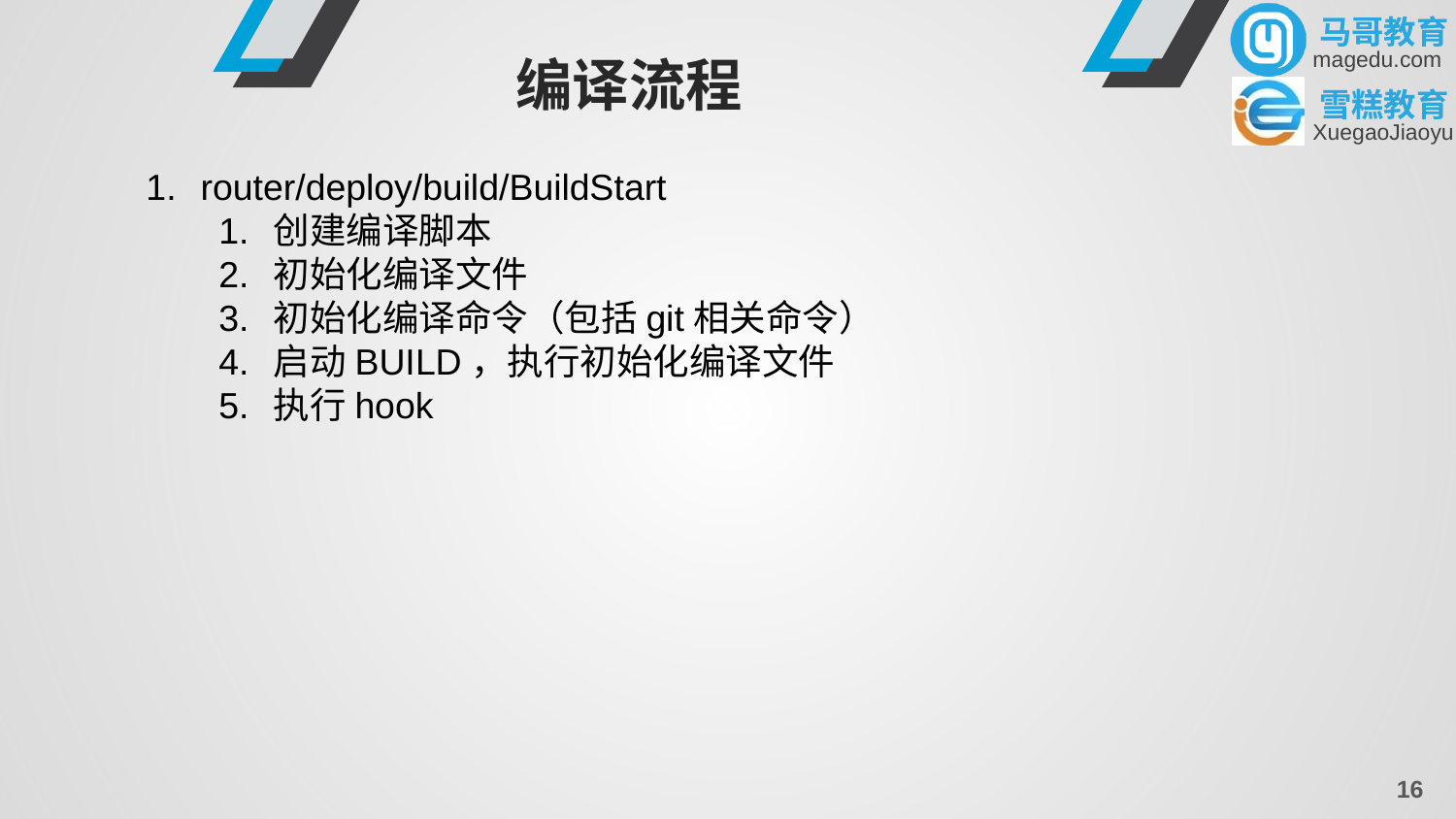

编译流程
router/deploy/build/BuildStart
创建编译脚本
初始化编译文件
初始化编译命令（包括git相关命令）
启动BUILD，执行初始化编译文件
执行hook